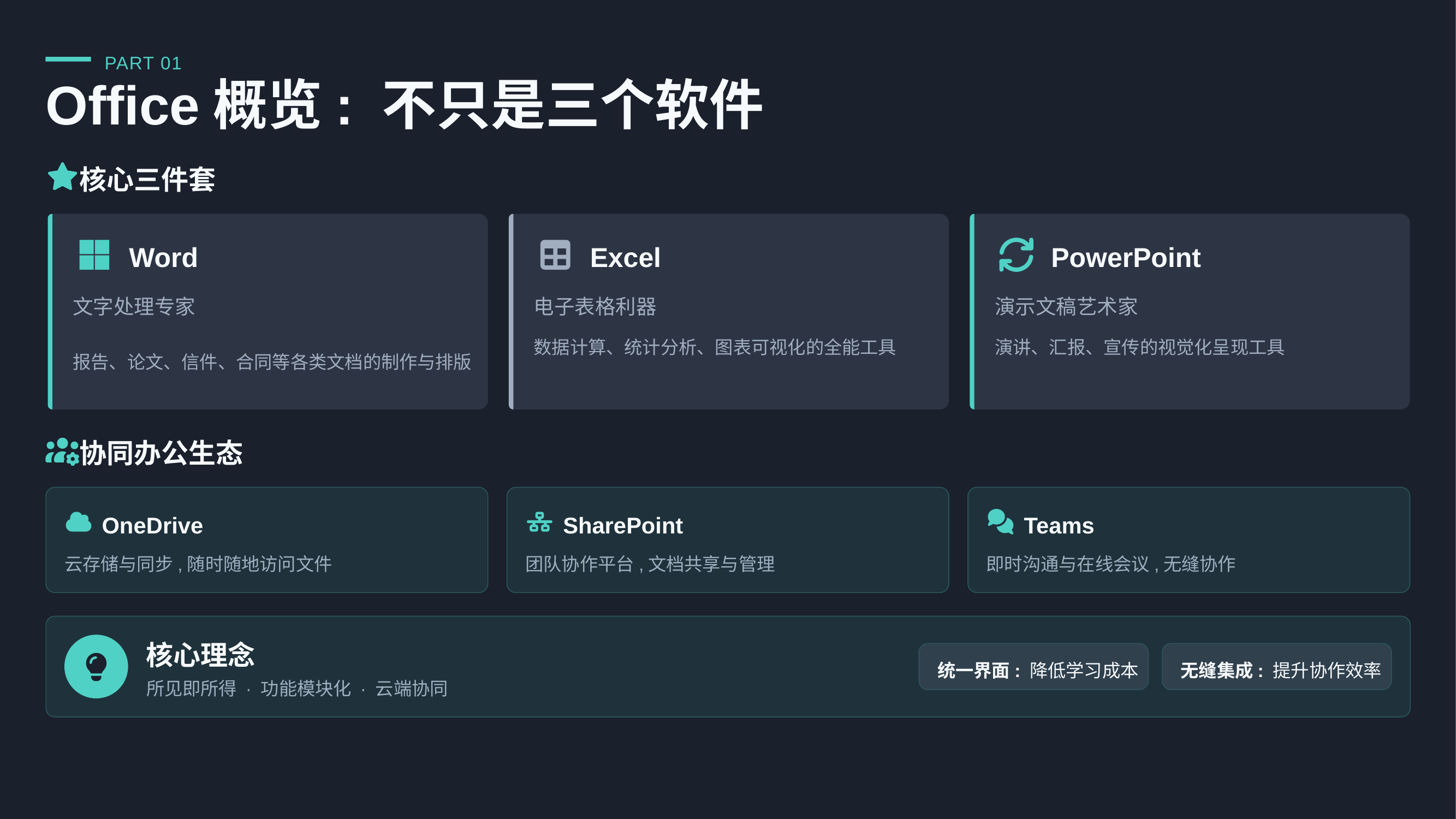

PART 01

Office概览: 不只是三个软件
核心三件套

Word
Excel
PowerPoint

文字处理专家
电子表格利器
演示文稿艺术家
报告、论文、信件、合同等各类文档的制作与排版
数据计算、统计分析、图表可视化的全能工具
演讲、汇报、宣传的视觉化呈现工具
协同办公生态

OneDrive
SharePoint
Teams

云存储与同步,随时随地访问文件
团队协作平台,文档共享与管理
即时沟通与在线会议,无缝协作

核心理念

统一界面: 降低学习成本
无缝集成: 提升协作效率
所见即所得 · 功能模块化 · 云端协同